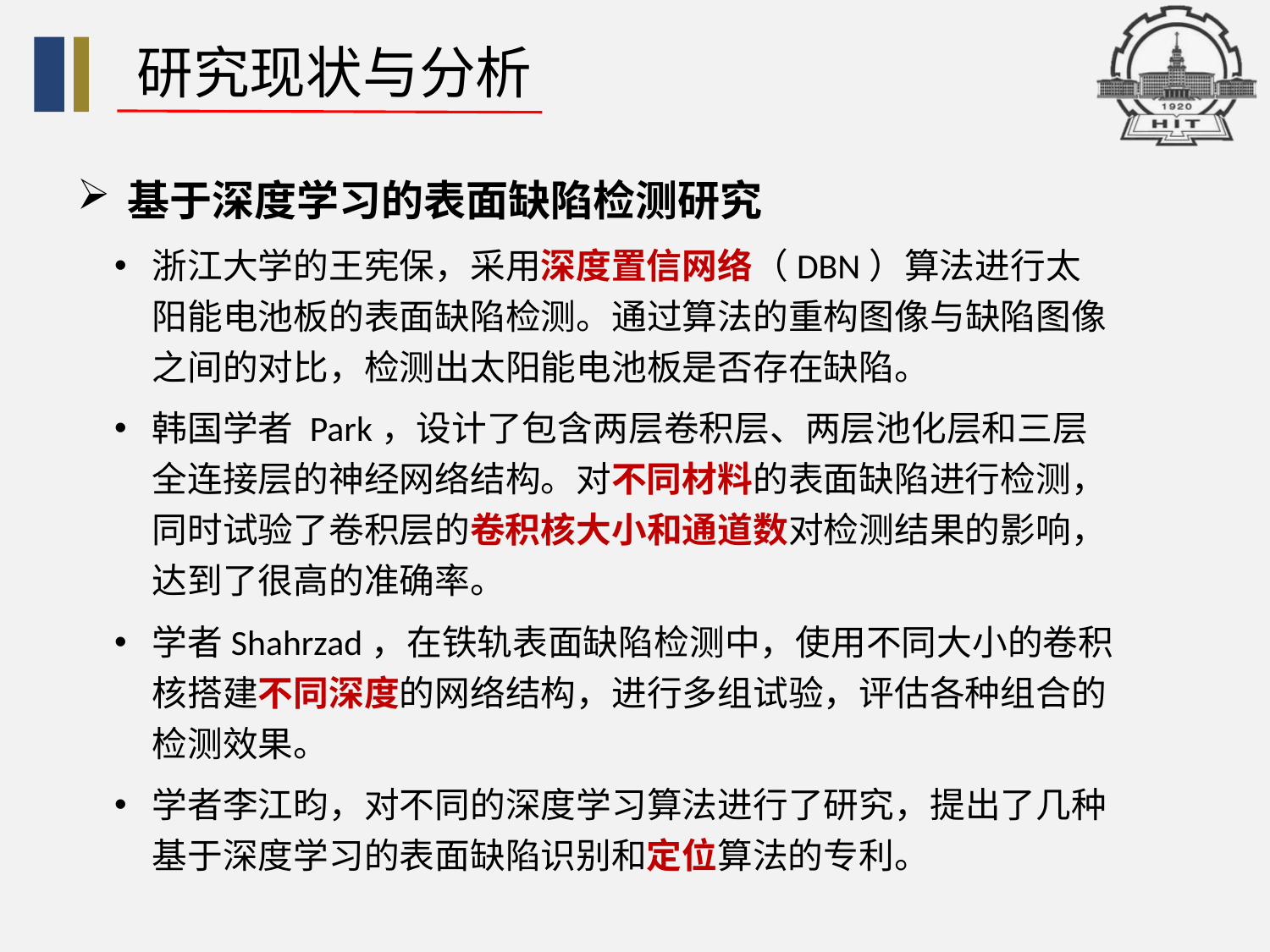

研究现状与分析
基于深度学习的表面缺陷检测研究
浙江大学的王宪保，采用深度置信网络（DBN）算法进行太阳能电池板的表面缺陷检测。通过算法的重构图像与缺陷图像之间的对比，检测出太阳能电池板是否存在缺陷。
韩国学者 Park，设计了包含两层卷积层、两层池化层和三层全连接层的神经网络结构。对不同材料的表面缺陷进行检测，同时试验了卷积层的卷积核大小和通道数对检测结果的影响，达到了很高的准确率。
学者Shahrzad，在铁轨表面缺陷检测中，使用不同大小的卷积核搭建不同深度的网络结构，进行多组试验，评估各种组合的检测效果。
学者李江昀，对不同的深度学习算法进行了研究，提出了几种基于深度学习的表面缺陷识别和定位算法的专利。